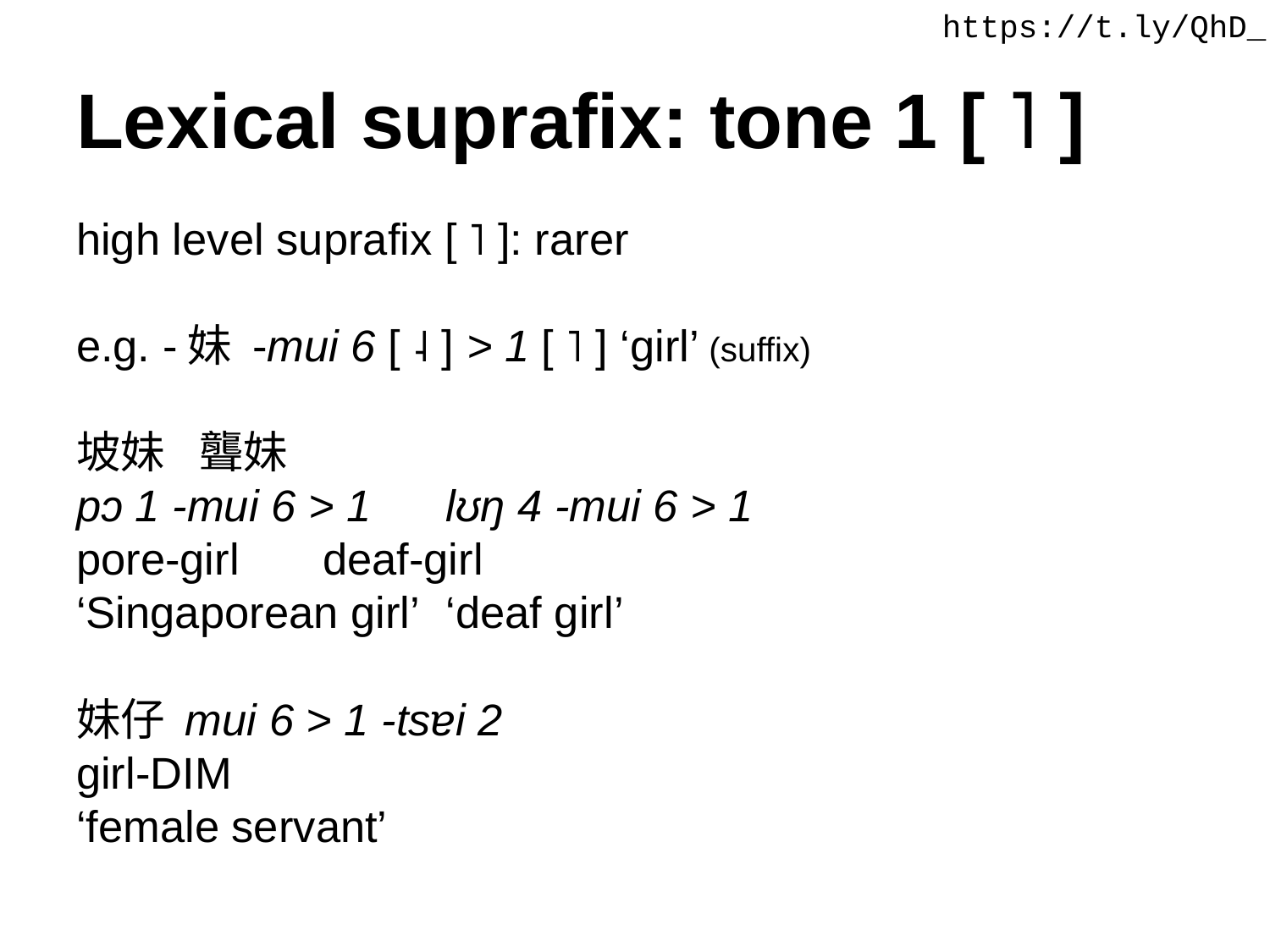

https://t.ly/QhD_
# Lexical suprafix: tone 1 [ ˥ ]
high level suprafix [ ˥ ]: rarer

e.g. -妹 -mui 6 [ ˨ ] > 1 [ ˥ ] ‘girl’ (suffix)

坡妹 								聾妹
pɔ 1 -mui 6 > 1  					lʊŋ 4 -mui 6 > 1
pore-girl 							deaf-girl
‘Singaporean girl’				‘deaf girl’

妹仔 mui 6 > 1 -tsɐi 2
girl-dim
‘female servant’